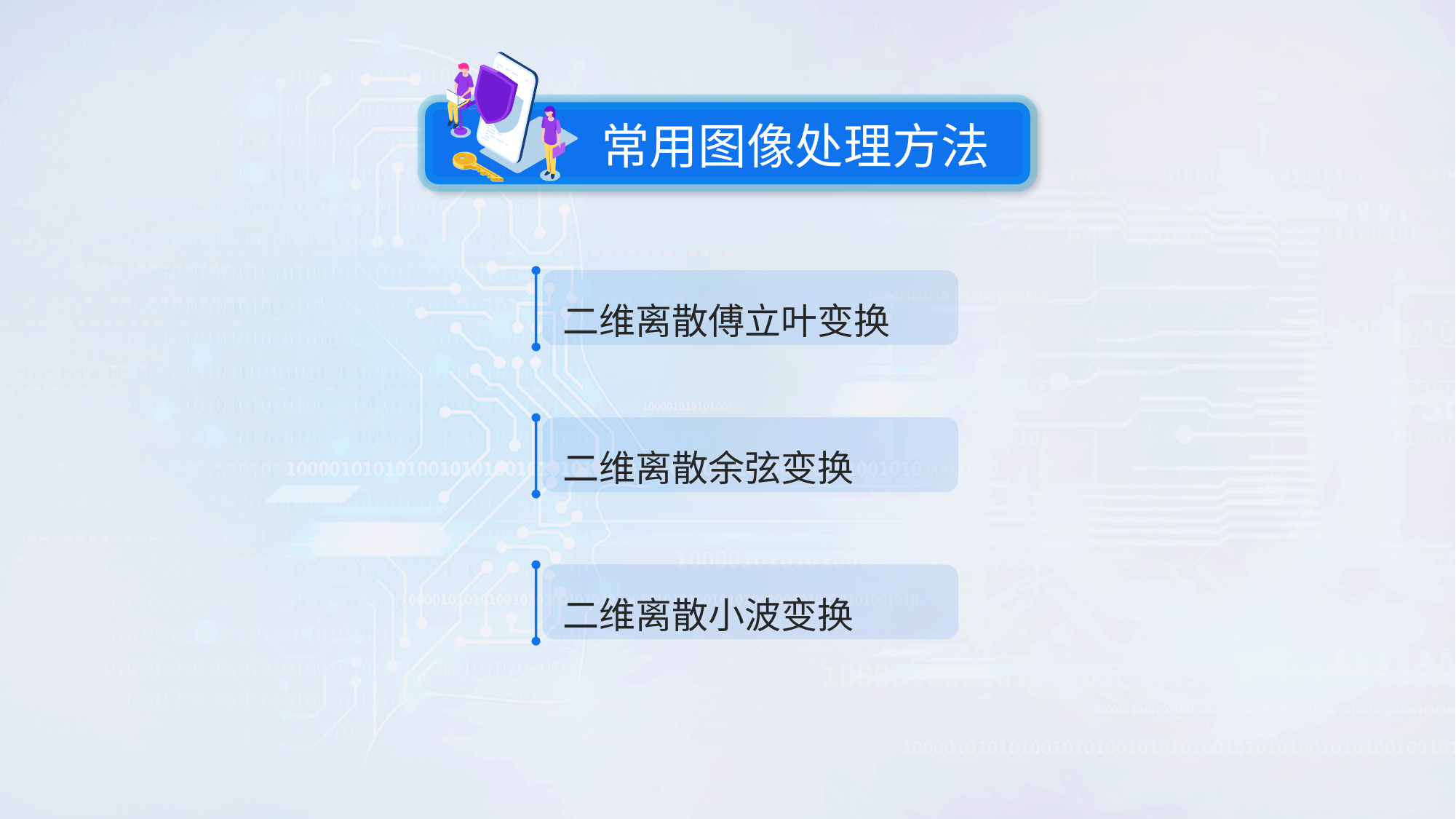

常用图像处理方法

二维离散傅立叶变换

二维离散余弦变换

二维离散小波变换